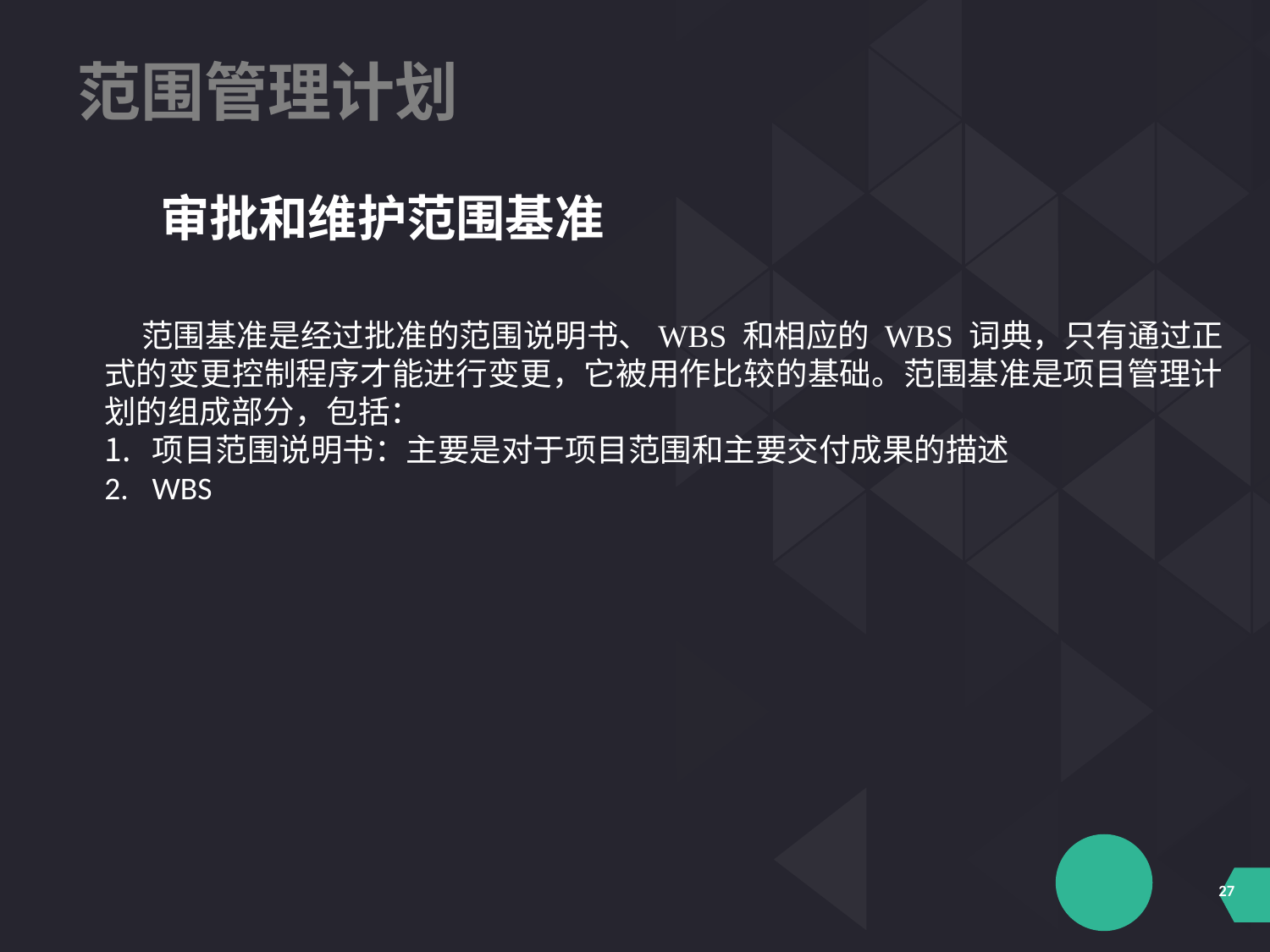

范围管理计划
审批和维护范围基准

范围基准是经过批准的范围说明书、WBS 和相应的 WBS 词典，只有通过正式的变更控制程序才能进行变更，它被用作比较的基础。范围基准是项目管理计划的组成部分，包括：
项目范围说明书：主要是对于项目范围和主要交付成果的描述
WBS